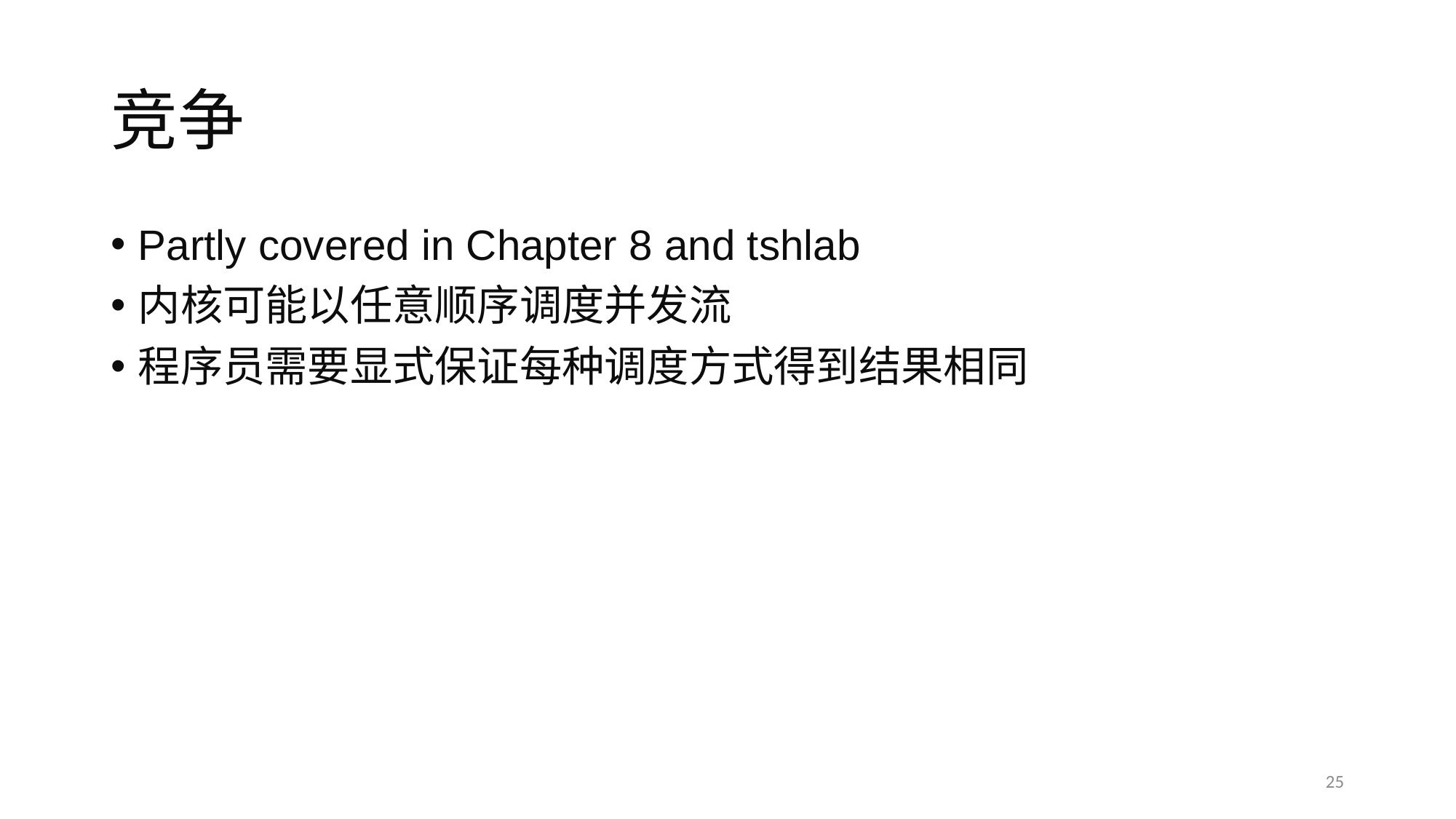

# 竞争
Partly covered in Chapter 8 and tshlab
内核可能以任意顺序调度并发流
程序员需要显式保证每种调度方式得到结果相同
25